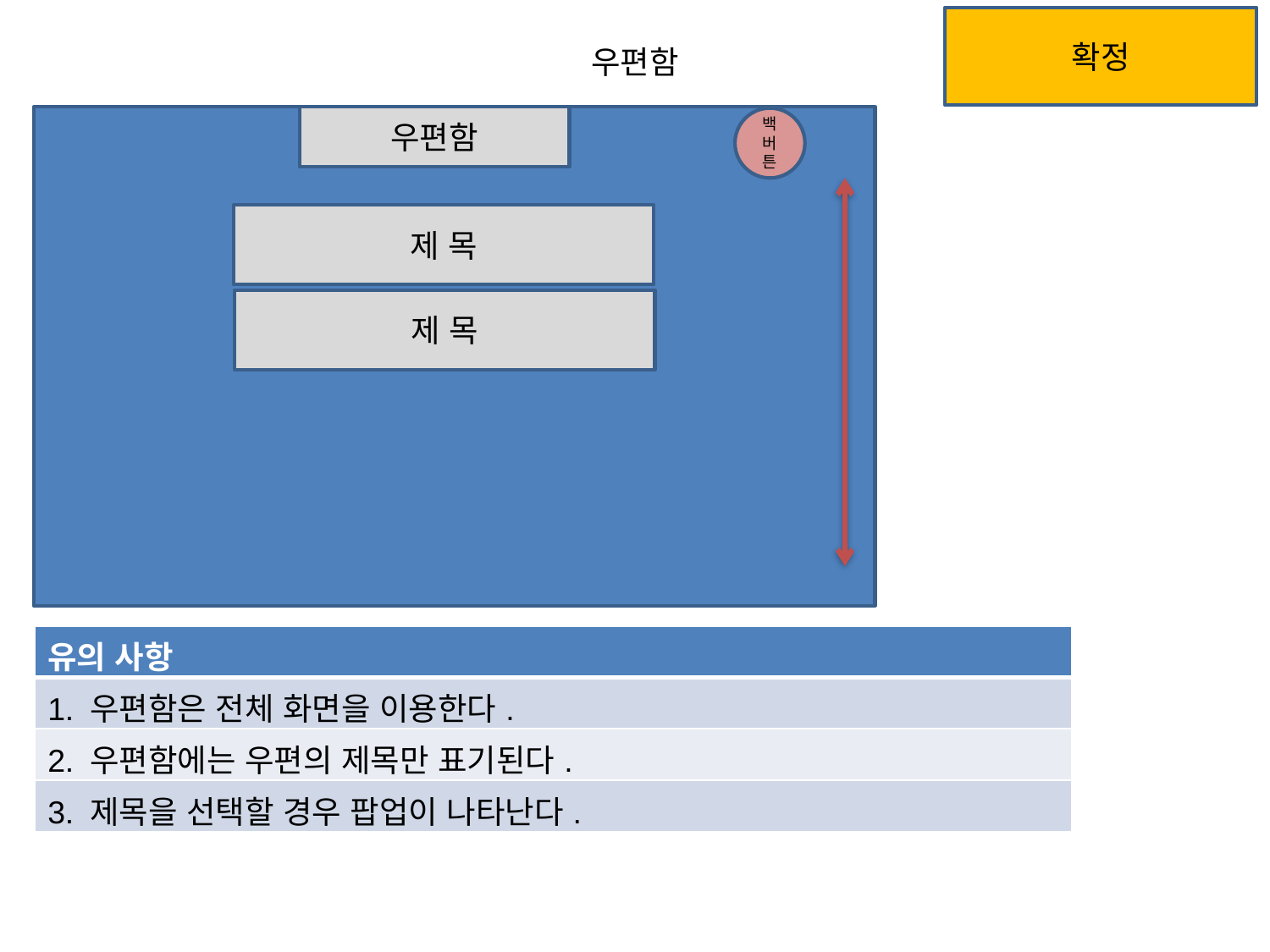

확정
우편함

우편함
백버튼
제 목
제 목
| 유의 사항 |
| --- |
| 1. 우편함은 전체 화면을 이용한다. |
| 2. 우편함에는 우편의 제목만 표기된다. |
| 3. 제목을 선택할 경우 팝업이 나타난다. |